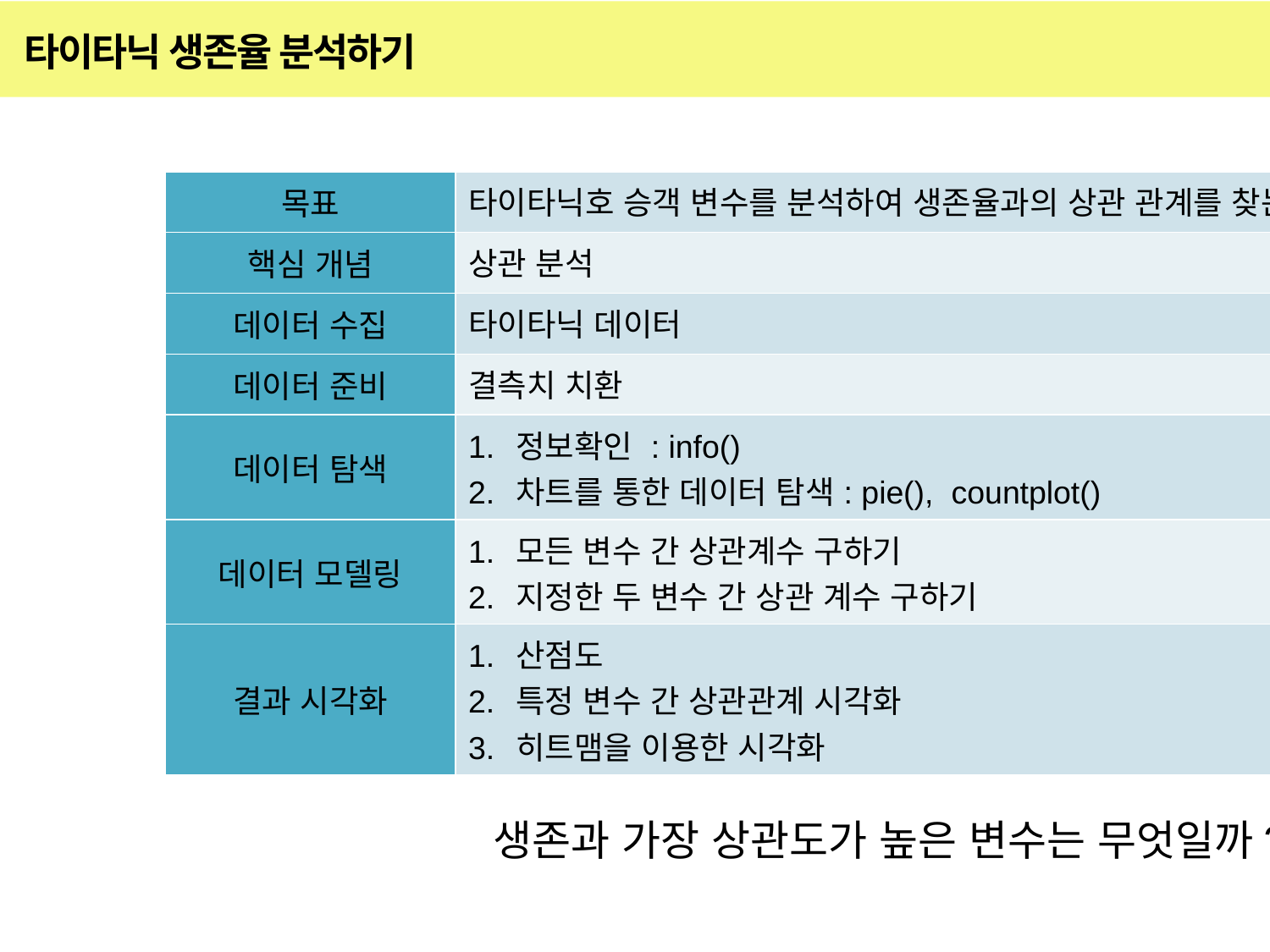

# 타이타닉 생존율 분석하기
| 목표 | 타이타닉호 승객 변수를 분석하여 생존율과의 상관 관계를 찾는다. |
| --- | --- |
| 핵심 개념 | 상관 분석 |
| 데이터 수집 | 타이타닉 데이터 |
| 데이터 준비 | 결측치 치환 |
| 데이터 탐색 | 정보확인 : info() 차트를 통한 데이터 탐색: pie(), countplot() |
| 데이터 모델링 | 모든 변수 간 상관계수 구하기 지정한 두 변수 간 상관 계수 구하기 |
| 결과 시각화 | 산점도 특정 변수 간 상관관계 시각화 히트맴을 이용한 시각화 |
생존과 가장 상관도가 높은 변수는 무엇일까?